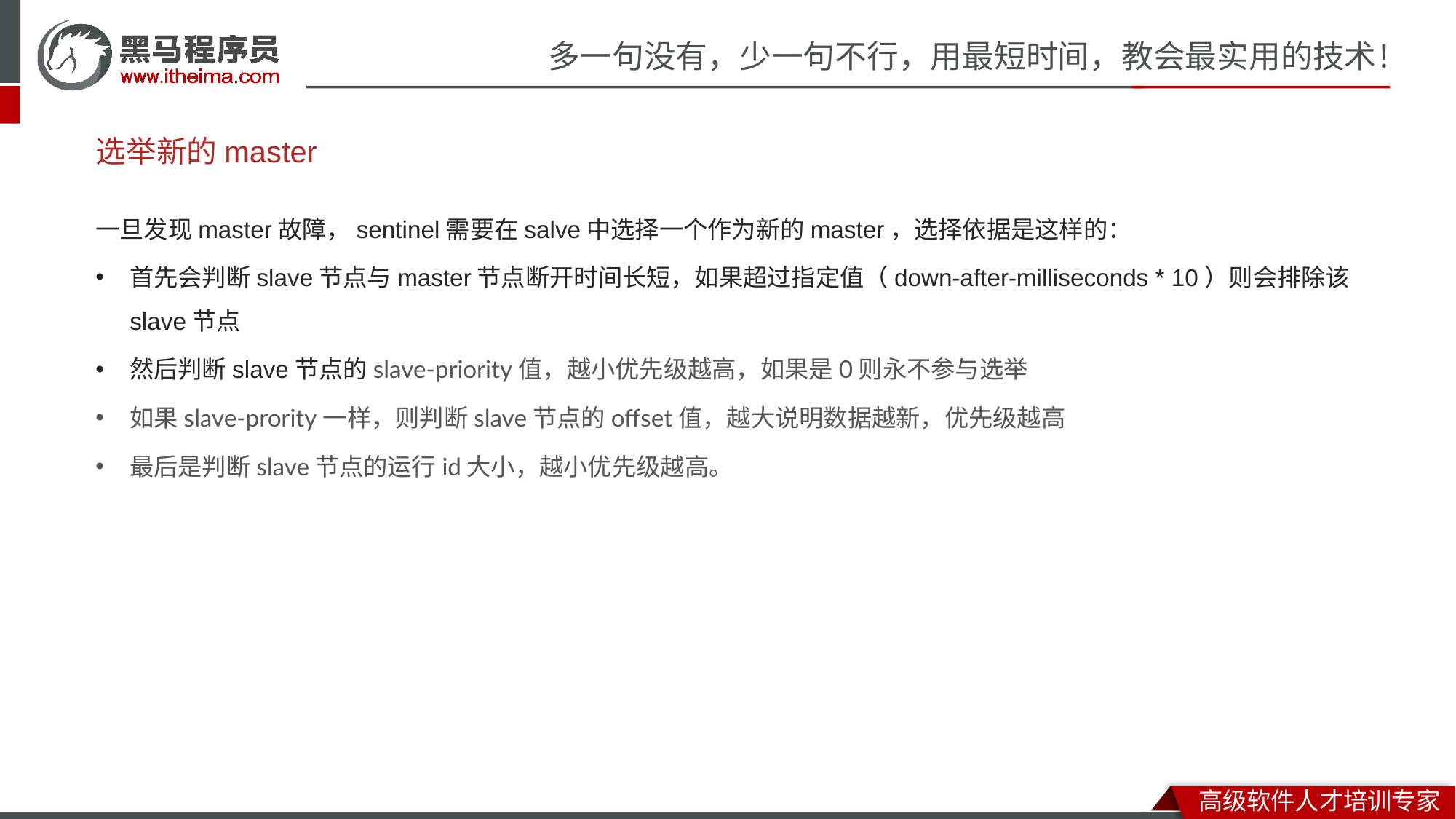

# 选举新的master
一旦发现master故障，sentinel需要在salve中选择一个作为新的master，选择依据是这样的：
首先会判断slave节点与master节点断开时间长短，如果超过指定值（down-after-milliseconds * 10）则会排除该slave节点
然后判断slave节点的slave-priority值，越小优先级越高，如果是0则永不参与选举
如果slave-prority一样，则判断slave节点的offset值，越大说明数据越新，优先级越高
最后是判断slave节点的运行id大小，越小优先级越高。